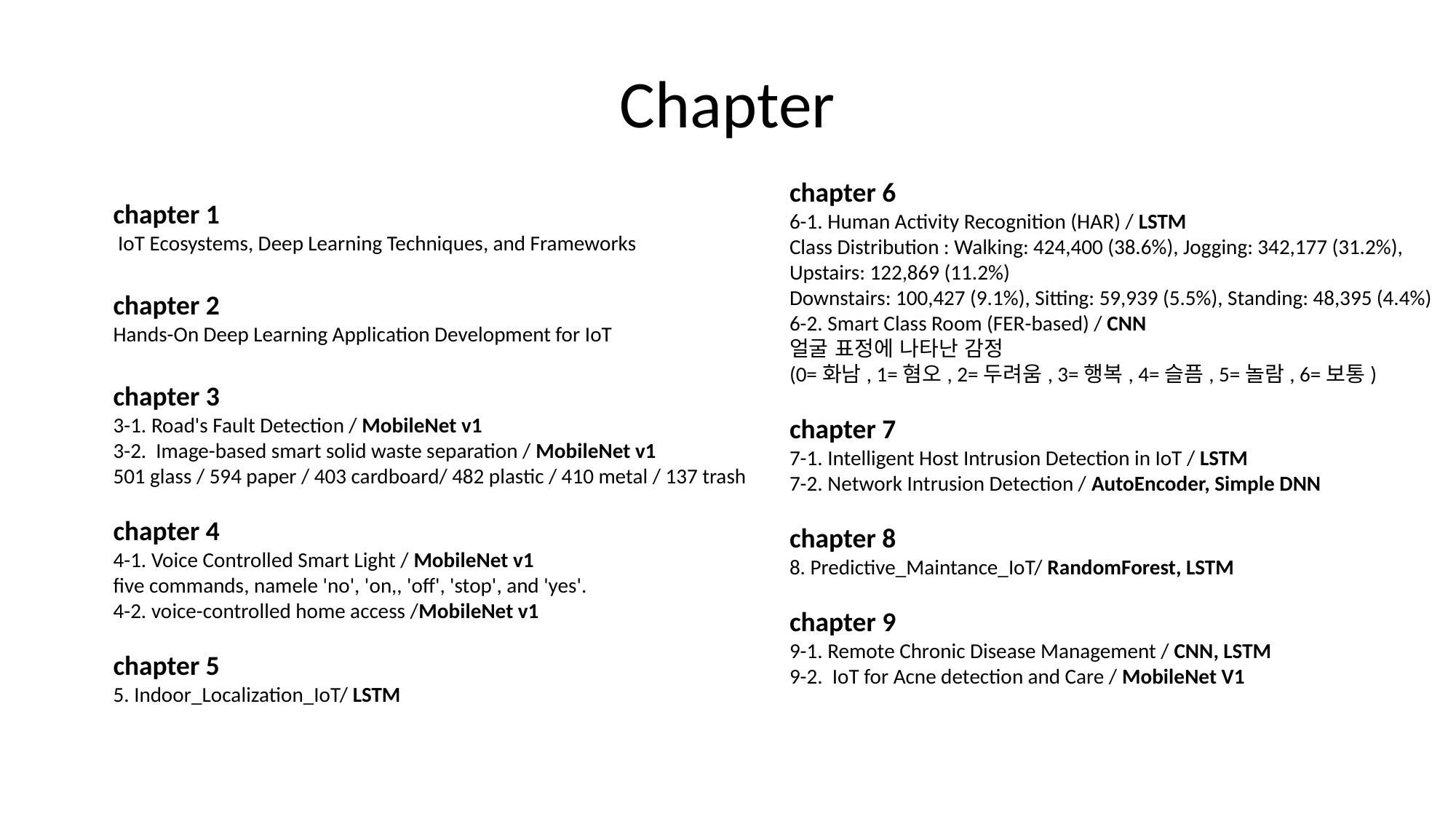

# Chapter
chapter 6
6-1. Human Activity Recognition (HAR) / LSTM
Class Distribution : Walking: 424,400 (38.6%), Jogging: 342,177 (31.2%), Upstairs: 122,869 (11.2%)
Downstairs: 100,427 (9.1%), Sitting: 59,939 (5.5%), Standing: 48,395 (4.4%)
6-2. Smart Class Room (FER-based) / CNN
얼굴 표정에 나타난 감정
(0=화남, 1=혐오, 2=두려움, 3=행복, 4=슬픔, 5=놀람, 6=보통)

chapter 7
7-1. Intelligent Host Intrusion Detection in IoT / LSTM
7-2. Network Intrusion Detection / AutoEncoder, Simple DNN

chapter 8
8. Predictive_Maintance_IoT/ RandomForest, LSTM

chapter 9
9-1. Remote Chronic Disease Management / CNN, LSTM
9-2.  IoT for Acne detection and Care / MobileNet V1

chapter 1
 IoT Ecosystems, Deep Learning Techniques, and Frameworks

chapter 2
Hands-On Deep Learning Application Development for IoT

chapter 3
3-1. Road's Fault Detection / MobileNet v1
3-2.  Image-based smart solid waste separation / MobileNet v1
501 glass / 594 paper / 403 cardboard/ 482 plastic / 410 metal / 137 trash

chapter 4
4-1. Voice Controlled Smart Light / MobileNet v1
five commands, namele 'no', 'on,, 'off', 'stop', and 'yes'.
4-2. voice-controlled home access /MobileNet v1

chapter 5
5. Indoor_Localization_IoT/ LSTM